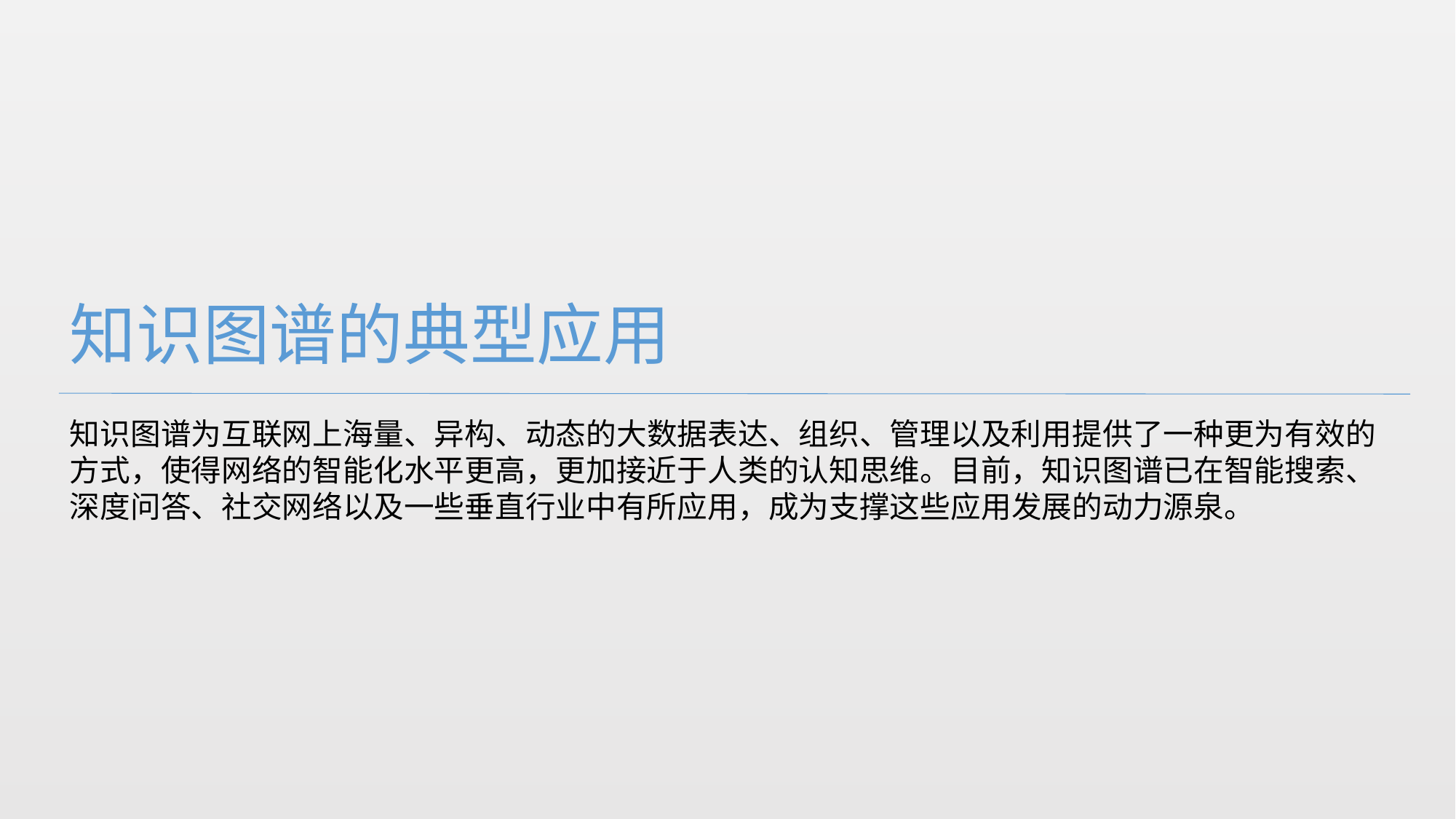

知识图谱的典型应用
知识图谱为互联网上海量、异构、动态的大数据表达、组织、管理以及利用提供了一种更为有效的方式，使得网络的智能化水平更高，更加接近于人类的认知思维。目前，知识图谱已在智能搜索、深度问答、社交网络以及一些垂直行业中有所应用，成为支撑这些应用发展的动力源泉。